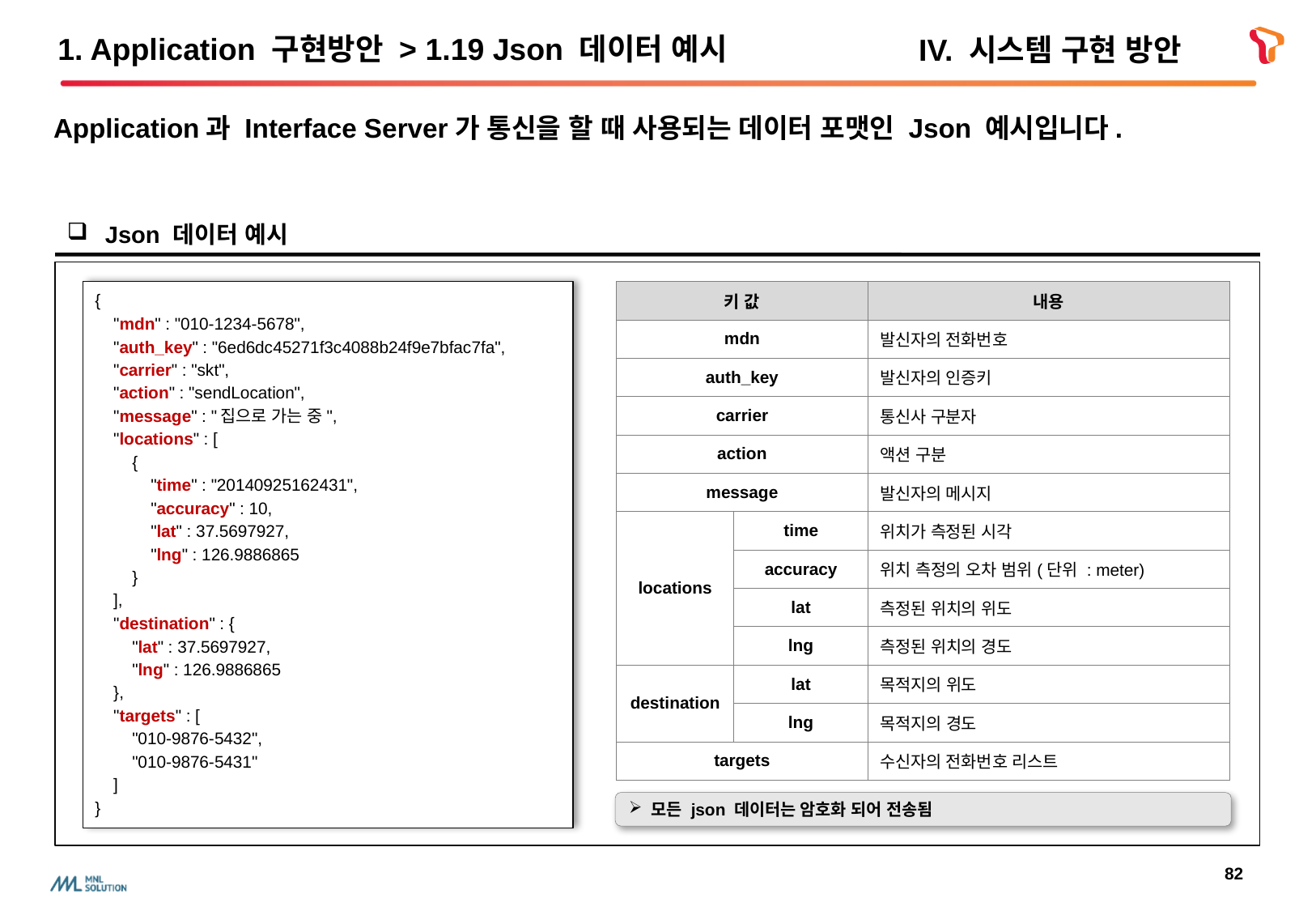

1. Application 구현방안 > 1.19 Json 데이터 예시
IV. 시스템 구현 방안
Application과 Interface Server가 통신을 할 때 사용되는 데이터 포맷인 Json 예시입니다.
Json 데이터 예시

{
    "mdn" : "010-1234-5678",
    "auth_key" : "6ed6dc45271f3c4088b24f9e7bfac7fa",
    "carrier" : "skt",
    "action" : "sendLocation",
    "message" : "집으로 가는 중",
    "locations" : [
        {
            "time" : "20140925162431",
            "accuracy" : 10,
            "lat" : 37.5697927,
            "lng" : 126.9886865
        }
    ],
    "destination" : {
        "lat" : 37.5697927,
        "lng" : 126.9886865
    },
    "targets" : [
        "010-9876-5432",
        "010-9876-5431"
    ]
}
| 키 값 |  | 내용 |
| --- | --- | --- |
| mdn |  | 발신자의 전화번호 |
| auth\_key |  | 발신자의 인증키 |
| carrier |  | 통신사 구분자 |
| action |  | 액션 구분 |
| message |  | 발신자의 메시지 |
| locations | time | 위치가 측정된 시각 |
|  | accuracy | 위치 측정의 오차 범위(단위 : meter) |
|  | lat | 측정된 위치의 위도 |
|  | lng | 측정된 위치의 경도 |
| destination | lat | 목적지의 위도 |
|  | lng | 목적지의 경도 |
| targets |  | 수신자의 전화번호 리스트 |
모든 json 데이터는 암호화 되어 전송됨